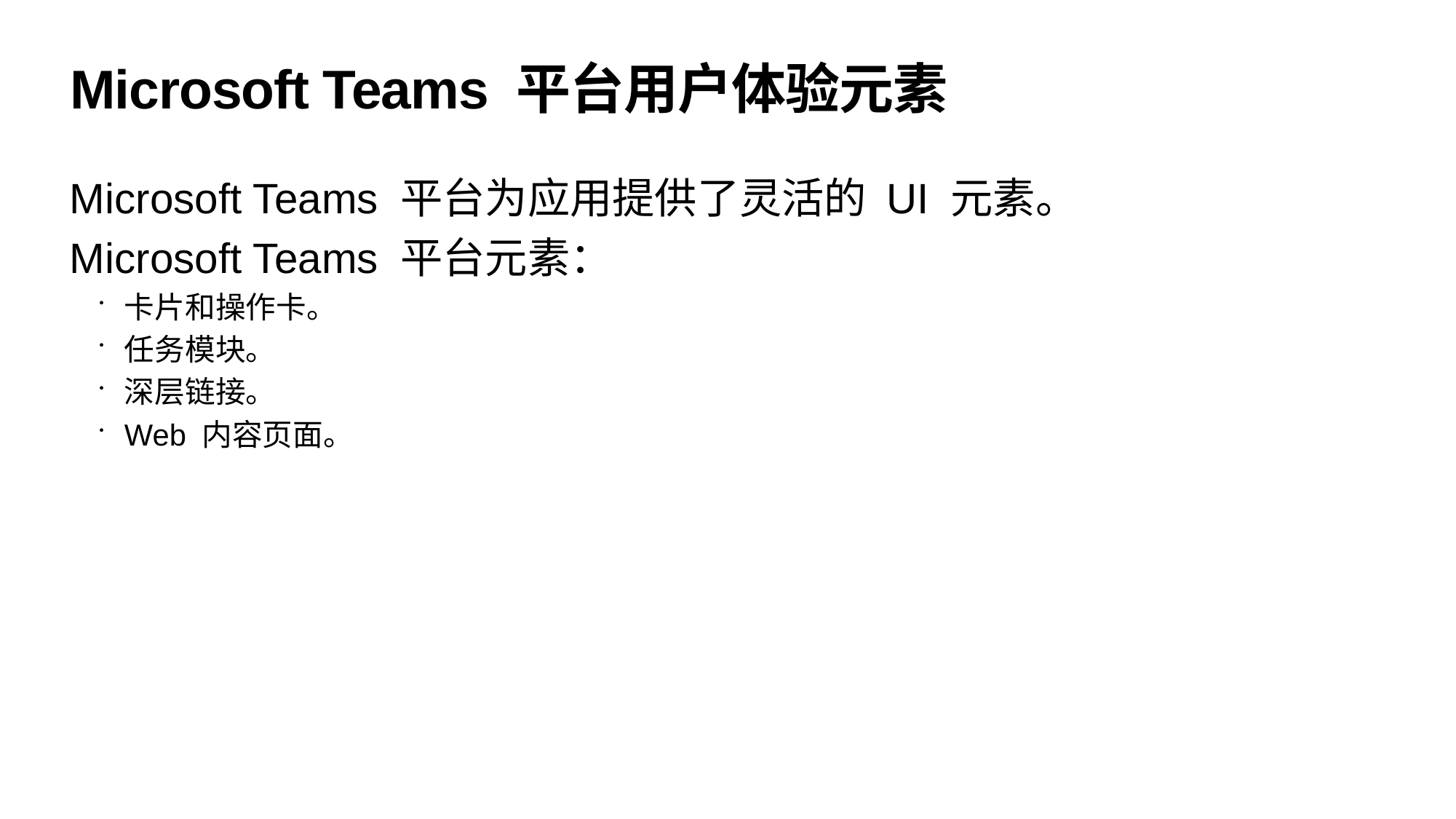

# Microsoft Teams 平台用户体验元素
Microsoft Teams 平台为应用提供了灵活的 UI 元素。
Microsoft Teams 平台元素：
卡片和操作卡。
任务模块。
深层链接。
Web 内容页面。